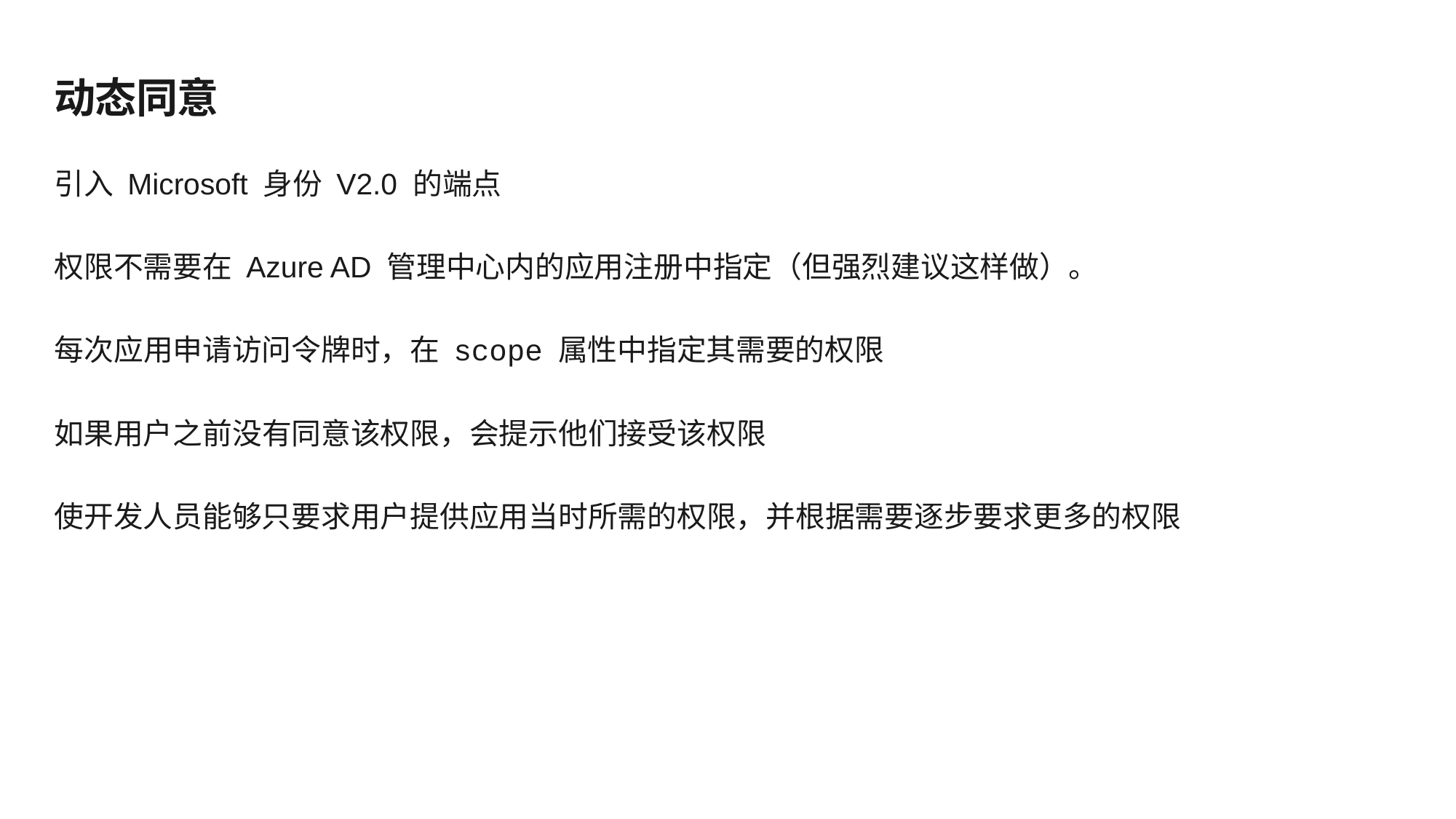

# 动态同意
引入 Microsoft 身份 V2.0 的端点

权限不需要在 Azure AD 管理中心内的应用注册中指定（但强烈建议这样做）。

每次应用申请访问令牌时，在 scope 属性中指定其需要的权限

如果用户之前没有同意该权限，会提示他们接受该权限

使开发人员能够只要求用户提供应用当时所需的权限，并根据需要逐步要求更多的权限